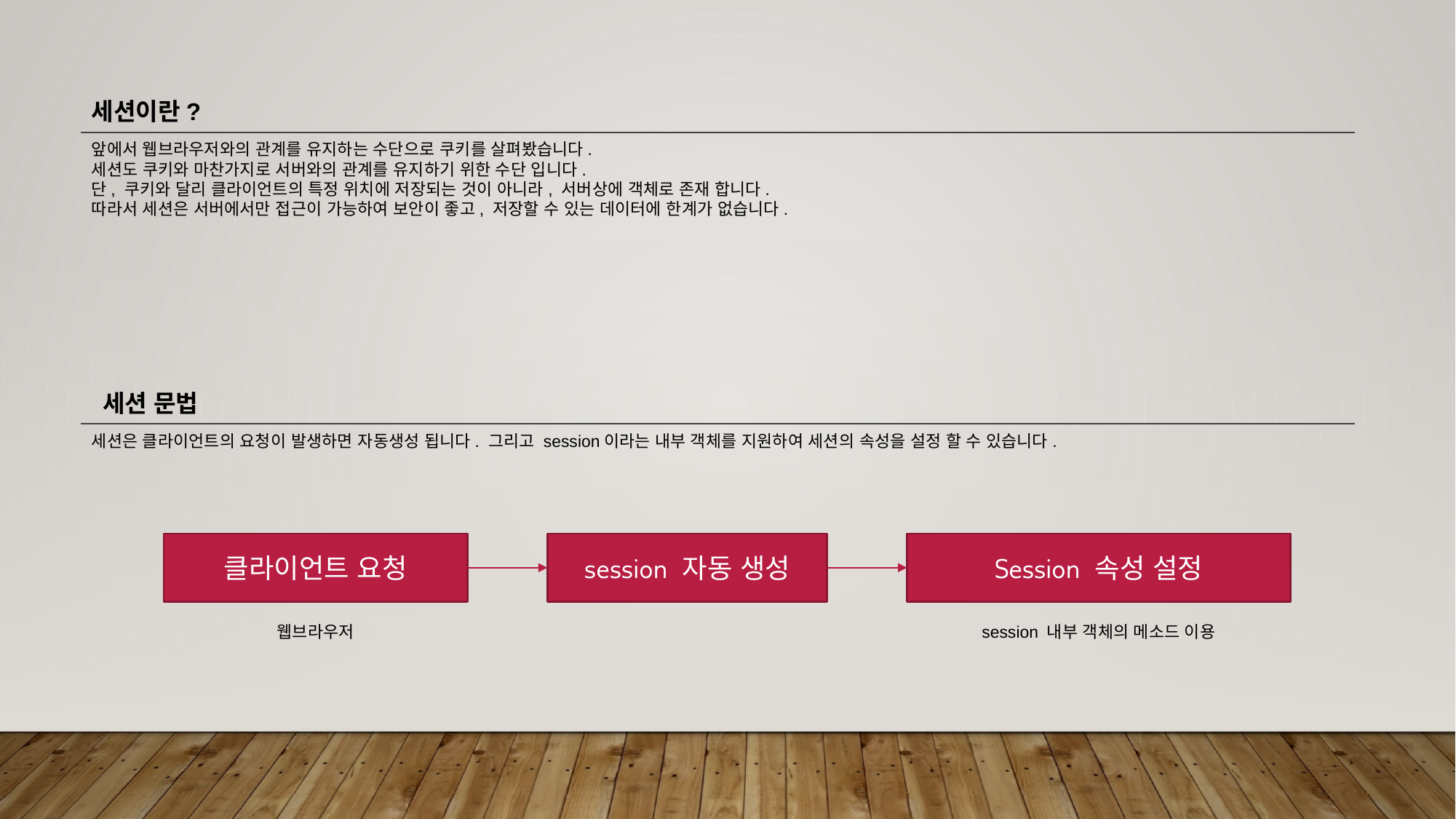

세션이란?
앞에서 웹브라우저와의 관계를 유지하는 수단으로 쿠키를 살펴봤습니다.
세션도 쿠키와 마찬가지로 서버와의 관계를 유지하기 위한 수단 입니다.
단, 쿠키와 달리 클라이언트의 특정 위치에 저장되는 것이 아니라, 서버상에 객체로 존재 합니다.
따라서 세션은 서버에서만 접근이 가능하여 보안이 좋고, 저장할 수 있는 데이터에 한계가 없습니다.
 세션 문법
세션은 클라이언트의 요청이 발생하면 자동생성 됩니다. 그리고 session이라는 내부 객체를 지원하여 세션의 속성을 설정 할 수 있습니다.
클라이언트 요청
session 자동 생성
Session 속성 설정
웹브라우저
session 내부 객체의 메소드 이용